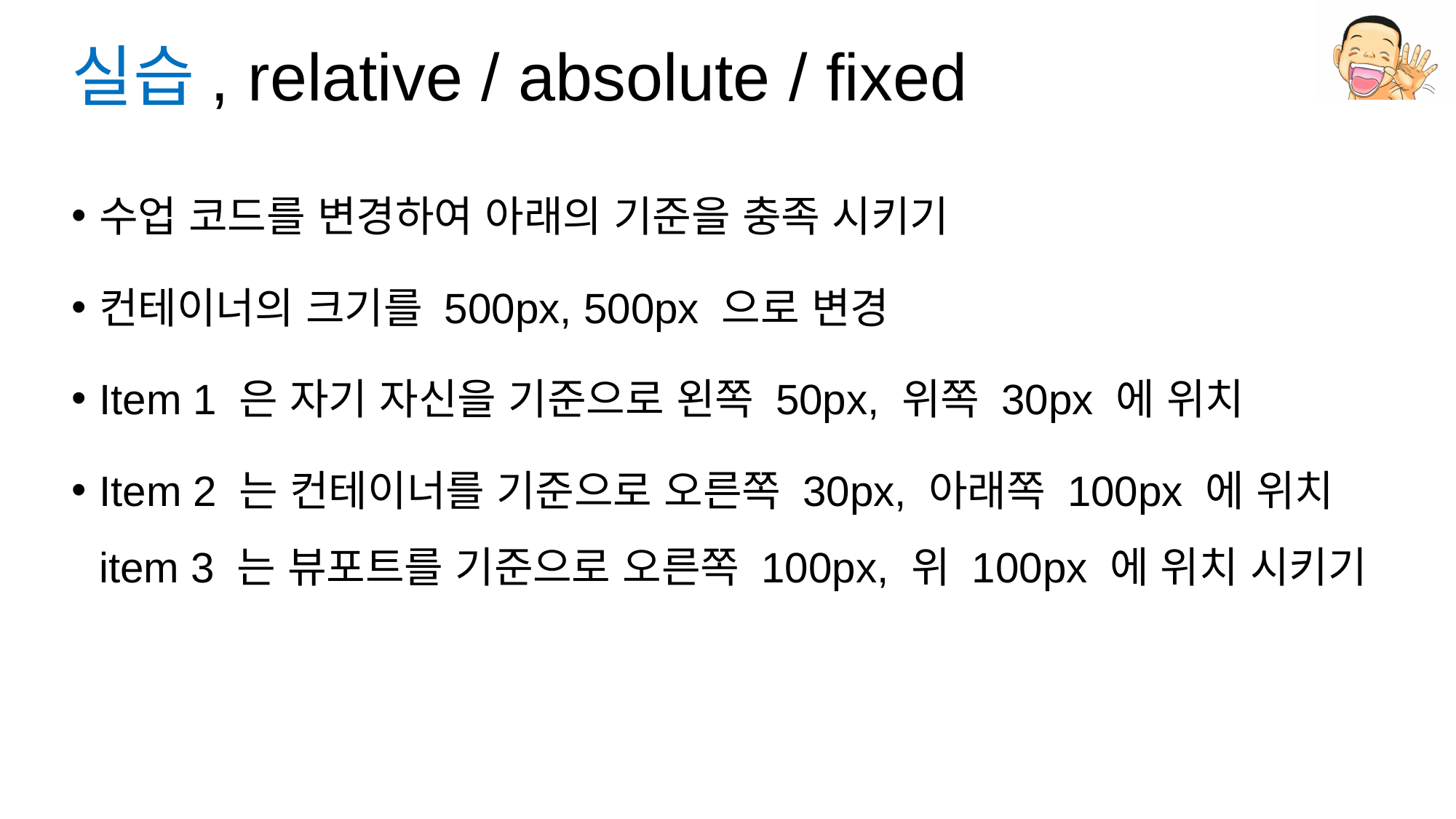

# 실습, relative / absolute / fixed
수업 코드를 변경하여 아래의 기준을 충족 시키기
컨테이너의 크기를 500px, 500px 으로 변경
Item 1 은 자기 자신을 기준으로 왼쪽 50px, 위쪽 30px 에 위치
Item 2 는 컨테이너를 기준으로 오른쪽 30px, 아래쪽 100px 에 위치item 3 는 뷰포트를 기준으로 오른쪽 100px, 위 100px 에 위치 시키기